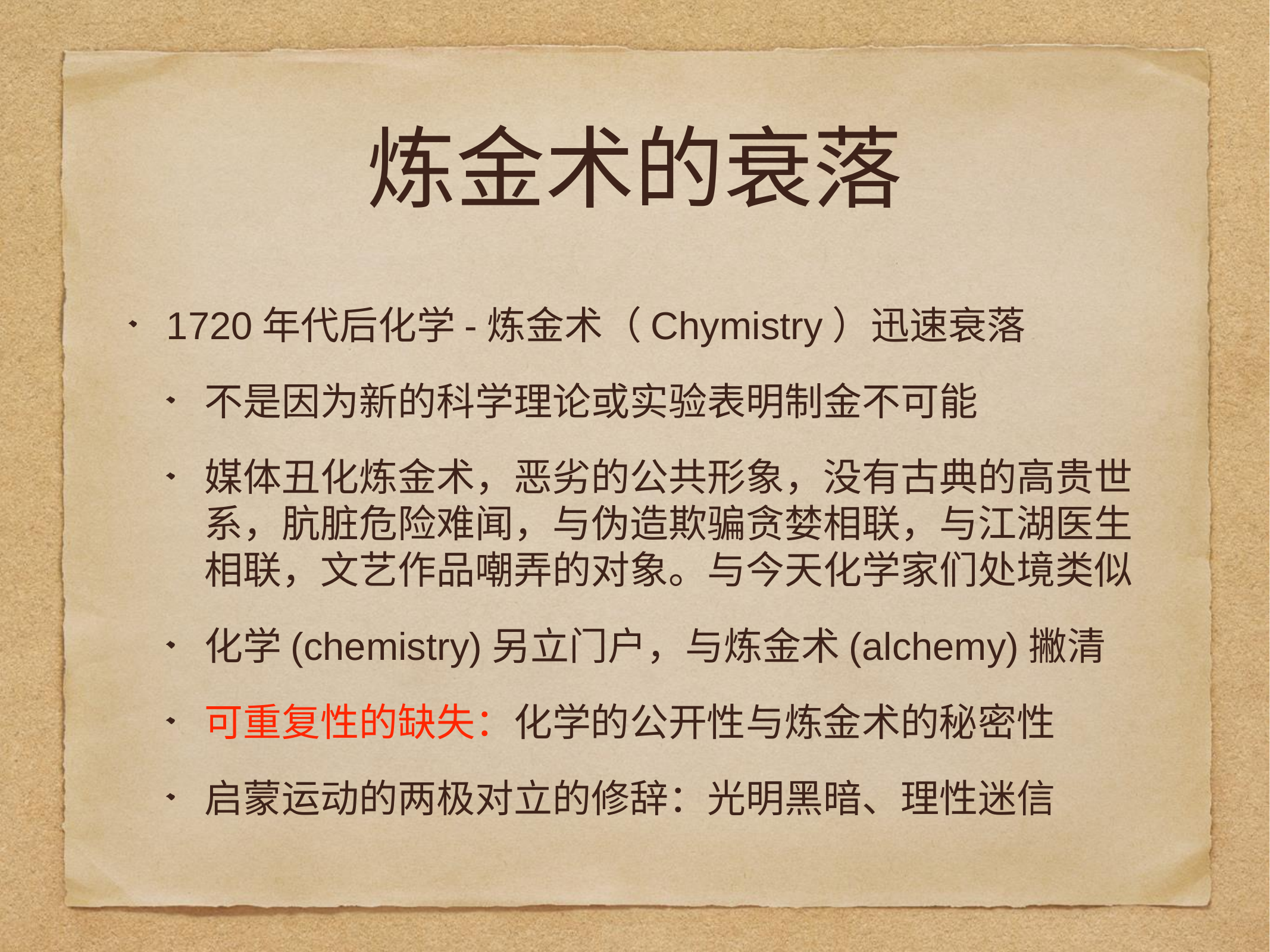

# 炼金术的衰落
1720年代后化学-炼金术（Chymistry）迅速衰落
不是因为新的科学理论或实验表明制金不可能
媒体丑化炼金术，恶劣的公共形象，没有古典的高贵世系，肮脏危险难闻，与伪造欺骗贪婪相联，与江湖医生相联，文艺作品嘲弄的对象。与今天化学家们处境类似
化学(chemistry)另立门户，与炼金术(alchemy)撇清
可重复性的缺失：化学的公开性与炼金术的秘密性
启蒙运动的两极对立的修辞：光明黑暗、理性迷信